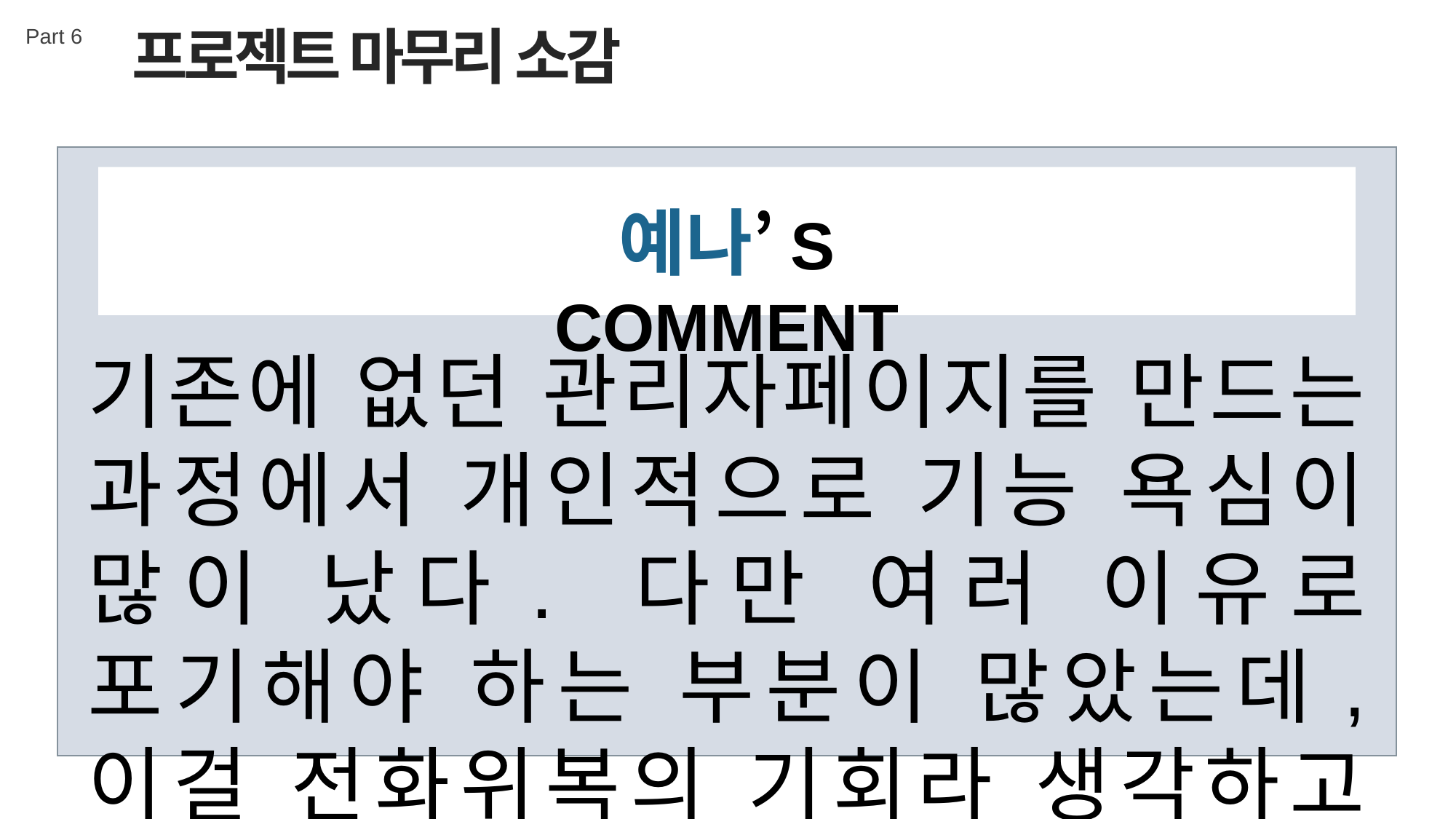

프로젝트 마무리 소감
Part 6

예나’S COMMENT
기존에 없던 관리자페이지를 만드는 과정에서 개인적으로 기능 욕심이 많이 났다. 다만 여러 이유로 포기해야 하는 부분이 많았는데, 이걸 전화위복의 기회라 생각하고 나중에는 다 구현해낼 수 있는 능력을 갖고 싶다.